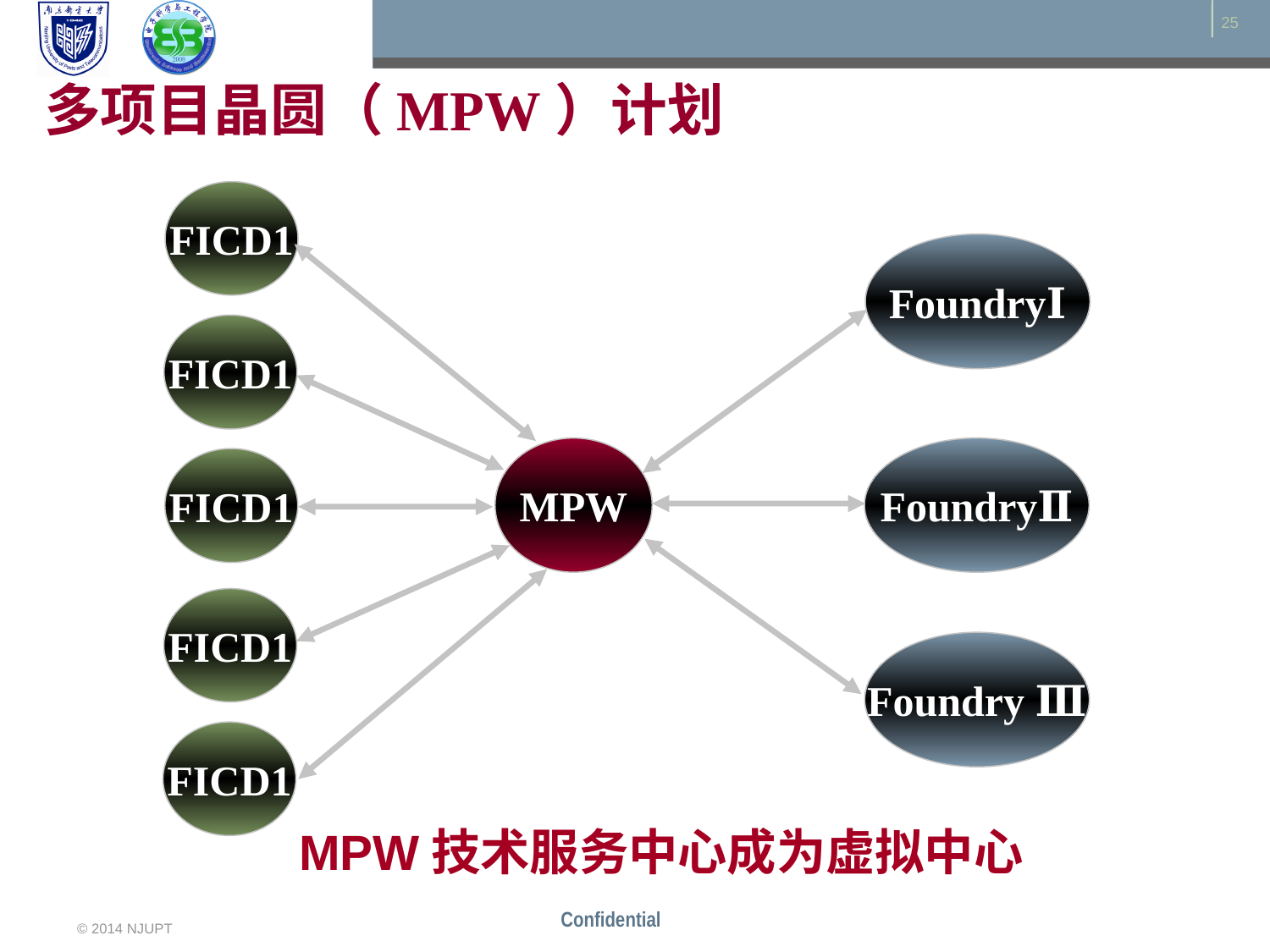

多项目晶圆（MPW）计划
FICD1
FoundryⅠ

FICD1

MPW
FoundryⅡ
FICD1

FICD1
Foundry Ⅲ
FICD1
MPW技术服务中心成为虚拟中心